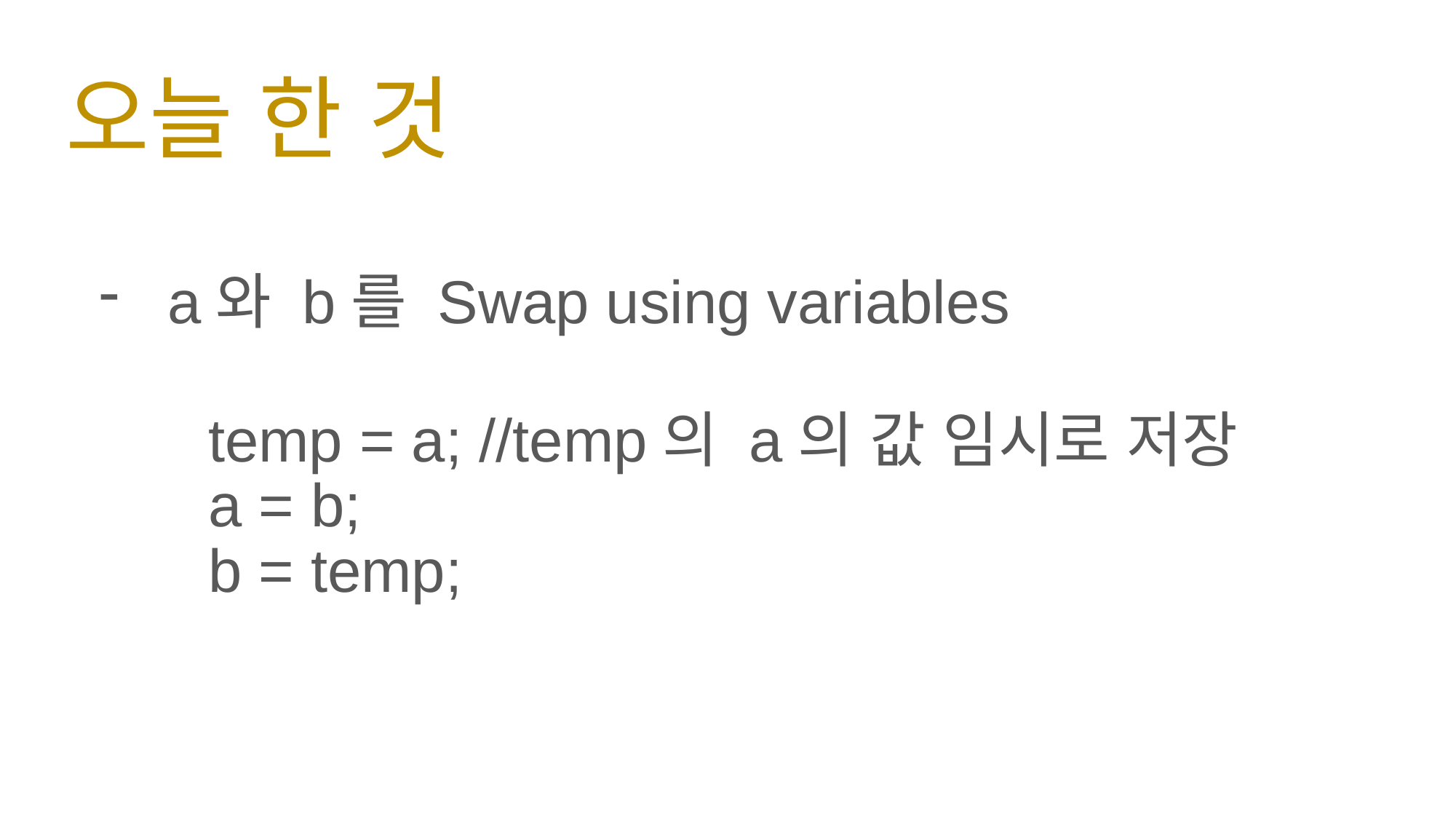

# 오늘 한 것
a와 b를 Swap using variables
	temp = a; //temp의 a의 값 임시로 저장
	a = b;
	b = temp;